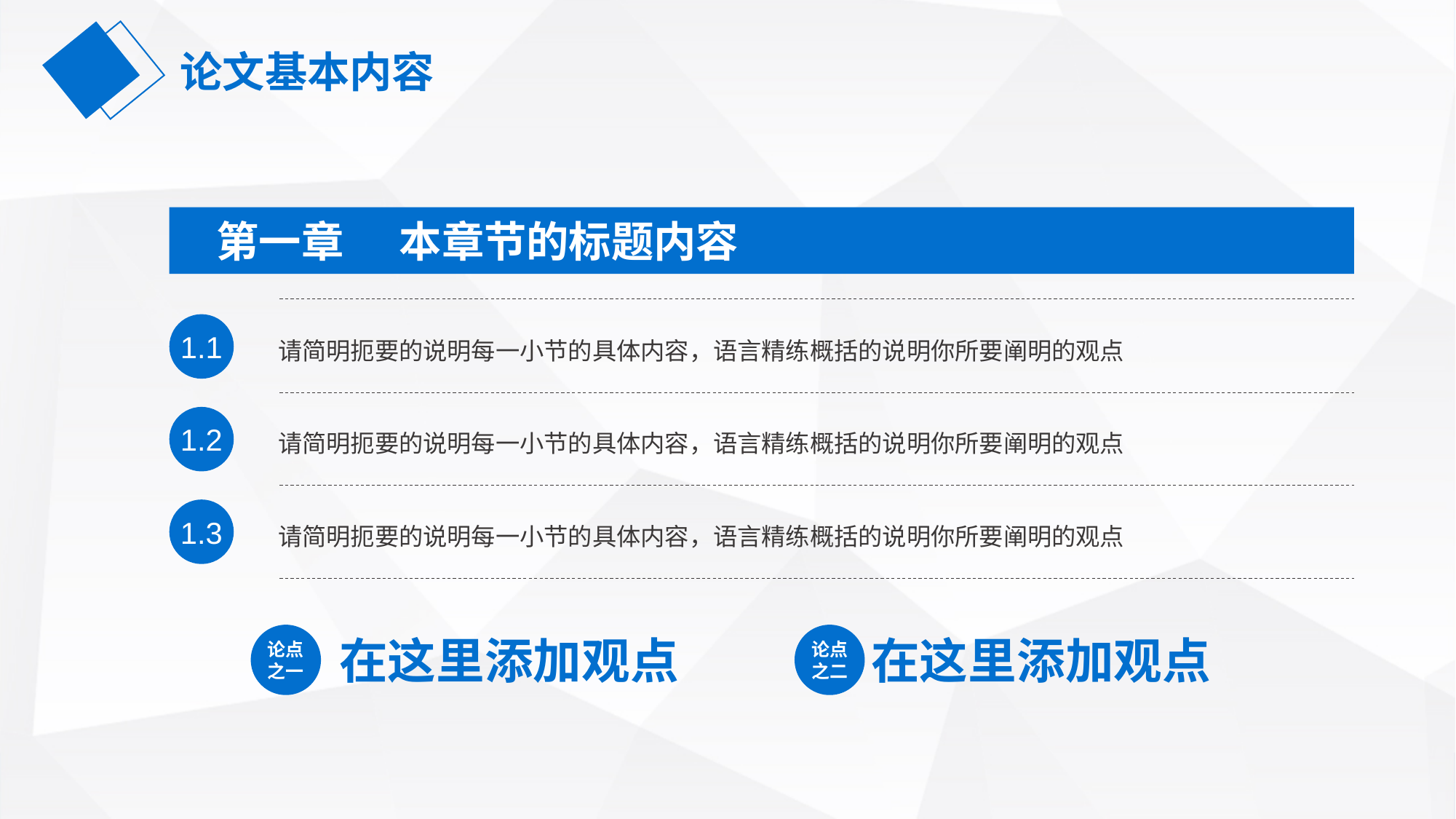

论文基本内容
本章节的标题内容
第一章
1.1
请简明扼要的说明每一小节的具体内容，语言精练概括的说明你所要阐明的观点
1.2
请简明扼要的说明每一小节的具体内容，语言精练概括的说明你所要阐明的观点
1.3
请简明扼要的说明每一小节的具体内容，语言精练概括的说明你所要阐明的观点
论点之一
论点之二
在这里添加观点
在这里添加观点